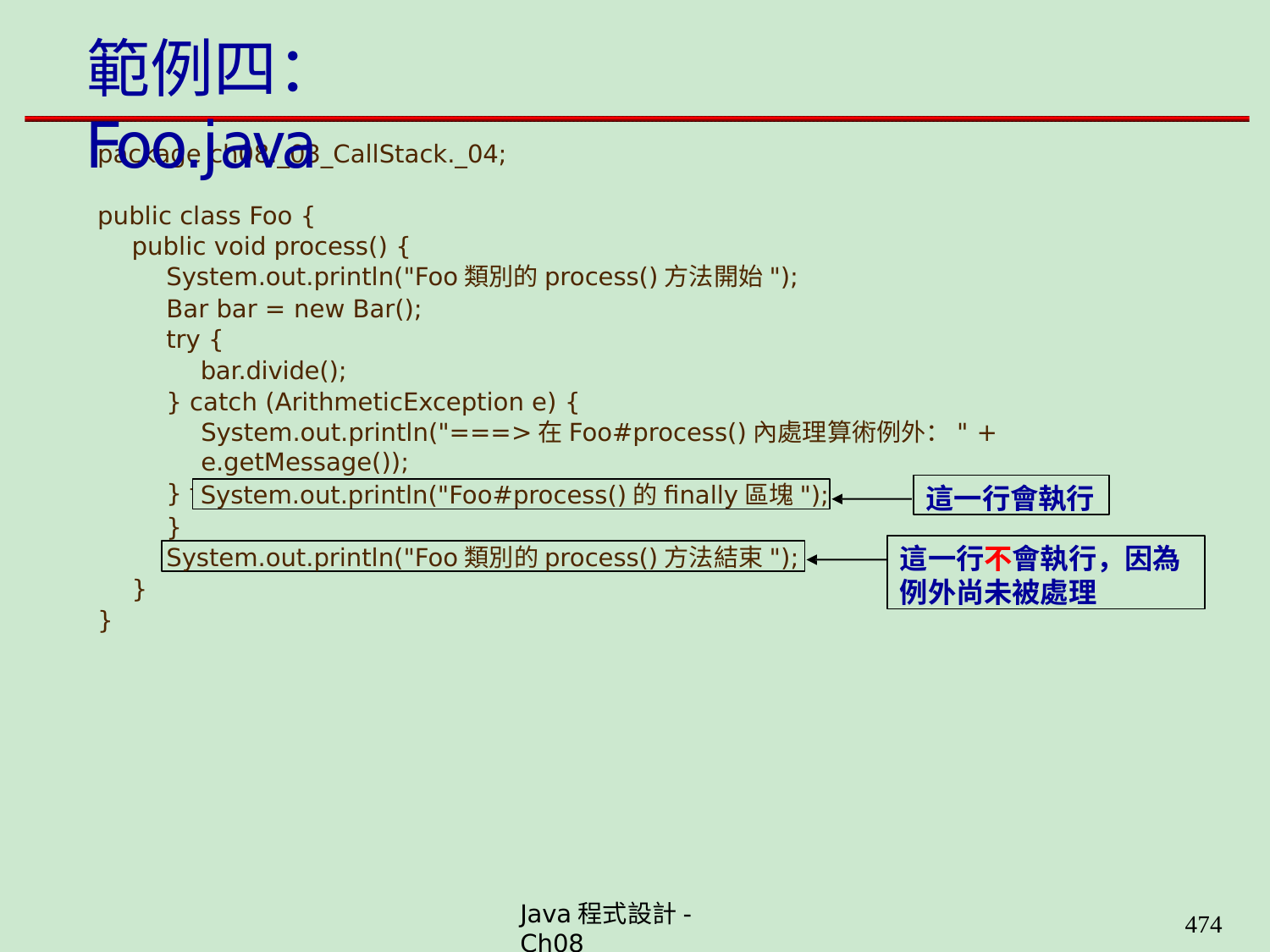

# 範例四：Foo.java
package ch08._03_CallStack._04;

public class Foo {
public void process() {
System.out.println("Foo類別的process()方法開始");
Bar bar = new Bar();
try {
bar.divide();
} catch (ArithmeticException e) {
System.out.println("===>在Foo#process()內處理算術例外：" + e.getMessage());
} finally {
這一行會執行
System.out.println("Foo#process()的finally區塊");

}
這一行不會執行，因為 例外尚未被處理
System.out.println("Foo類別的process()方法結束");

}
}
Java程式設計-Ch08
474